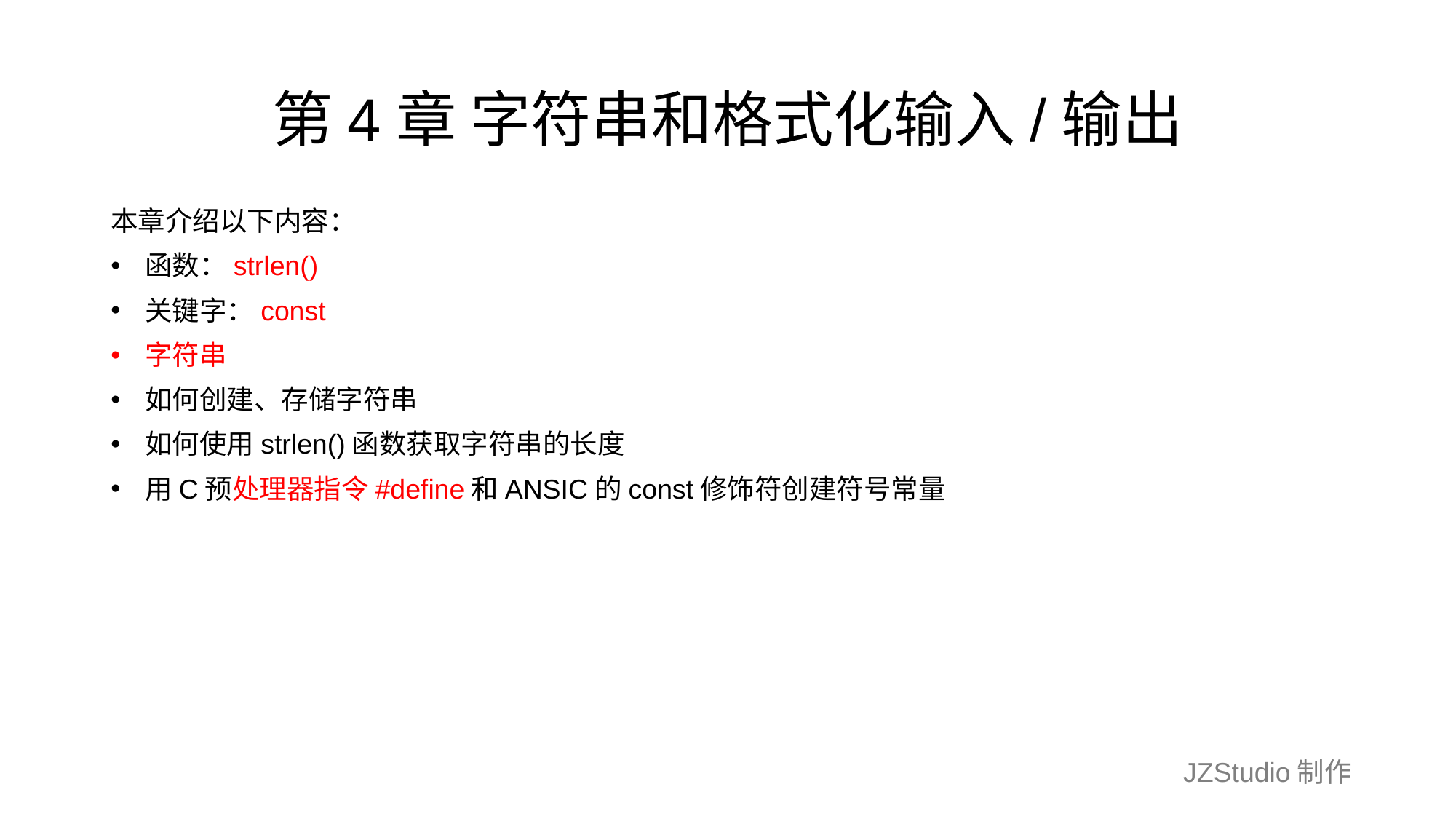

# 第4章 字符串和格式化输入/输出
本章介绍以下内容：
函数：strlen()
关键字：const
字符串
如何创建、存储字符串
如何使用strlen()函数获取字符串的长度
用C预处理器指令#define和ANSIC的const修饰符创建符号常量